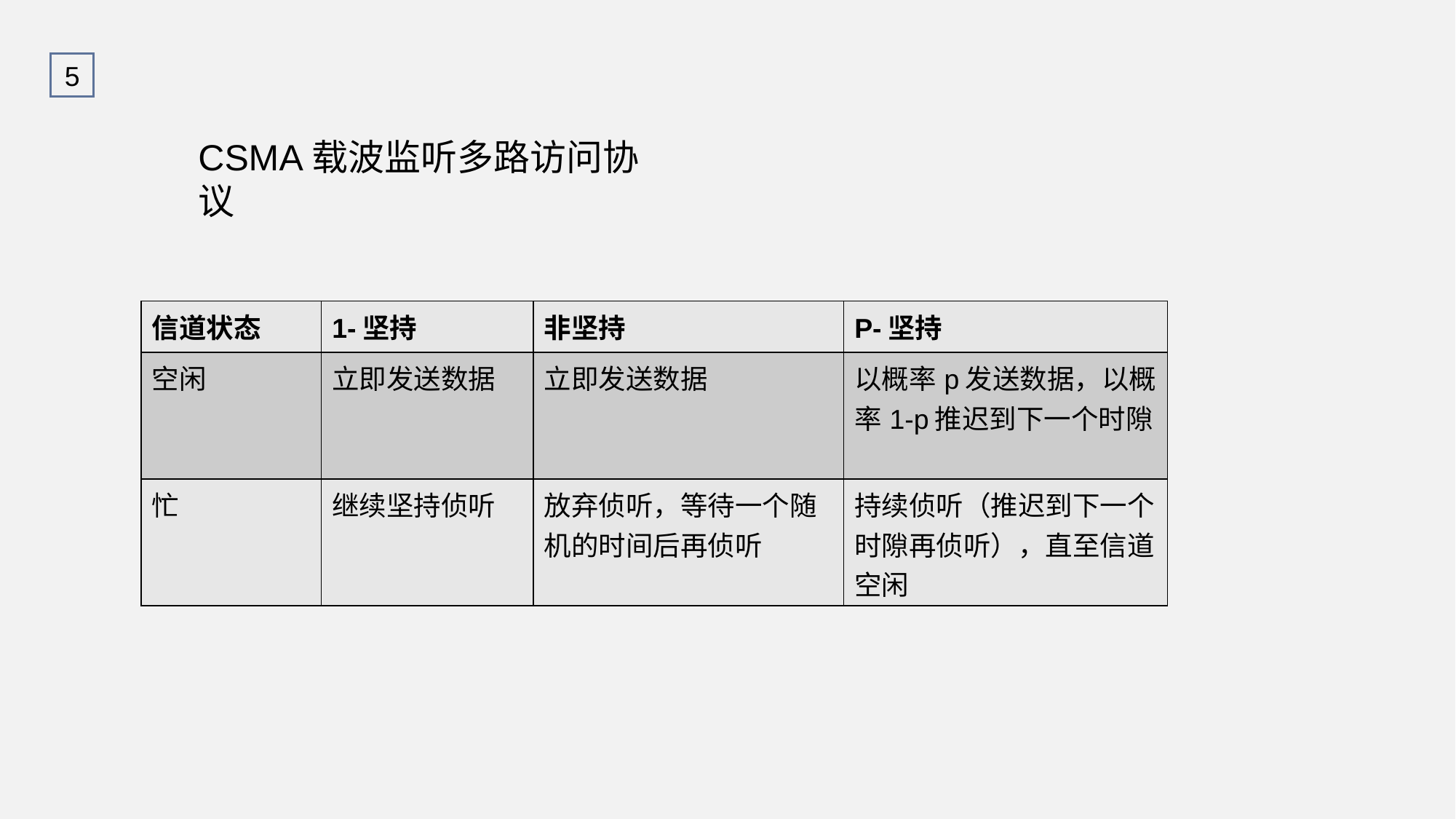

5
CSMA载波监听多路访问协议
| 信道状态 | 1-坚持 | 非坚持 | P-坚持 |
| --- | --- | --- | --- |
| 空闲 | 立即发送数据 | 立即发送数据 | 以概率p发送数据，以概率1-p推迟到下一个时隙 |
| 忙 | 继续坚持侦听 | 放弃侦听，等待一个随机的时间后再侦听 | 持续侦听（推迟到下一个时隙再侦听），直至信道空闲 |